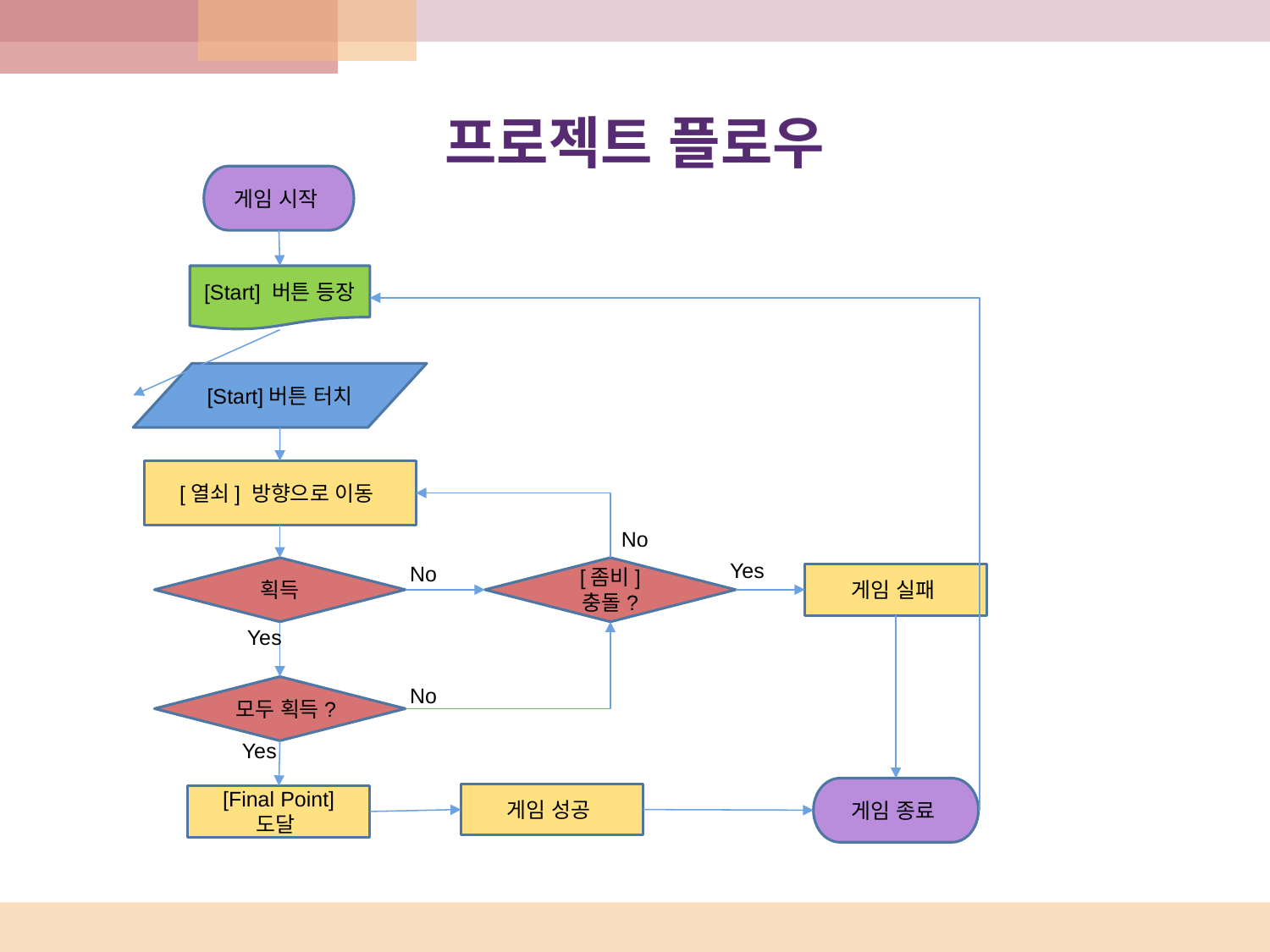

Computer
         Science
# 프로젝트 플로우
게임 시작
[Start] 버튼 등장
[Start]버튼 터치
[열쇠] 방향으로 이동
No
Yes
No
[좀비] 충돌?
획득
게임 실패
Yes
No
모두 획득?
Yes
게임 종료
게임 성공
[Final Point] 도달